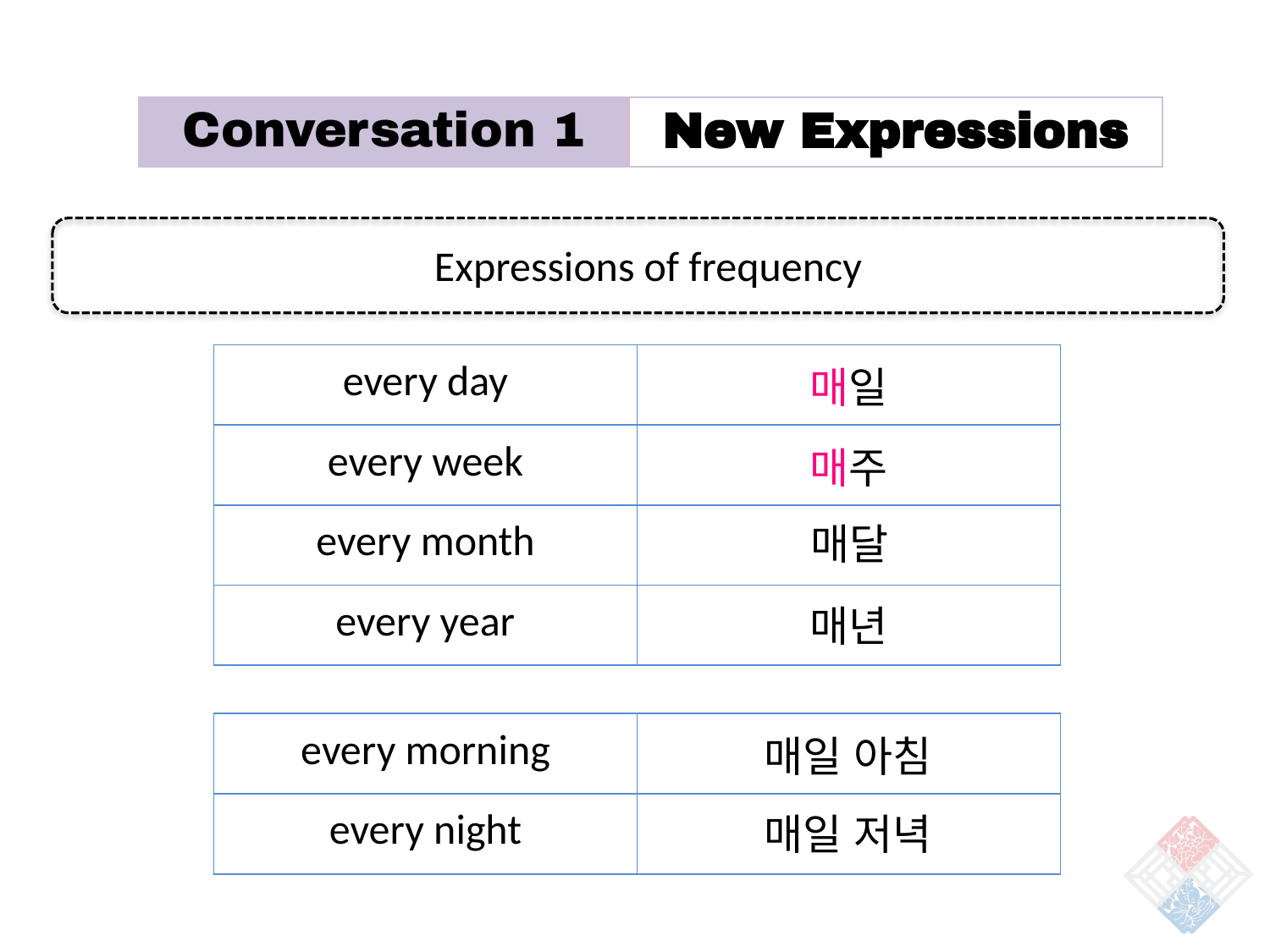

| Conversation 1 | New Expressions |
| --- | --- |

Expressions of frequency
| every day | 매일 |
| --- | --- |
| every week | 매주 |
| every month |  |
| every year |  |
매달
매년
| every morning |  |
| --- | --- |
| every night |  |
매일 아침
매일 저녁